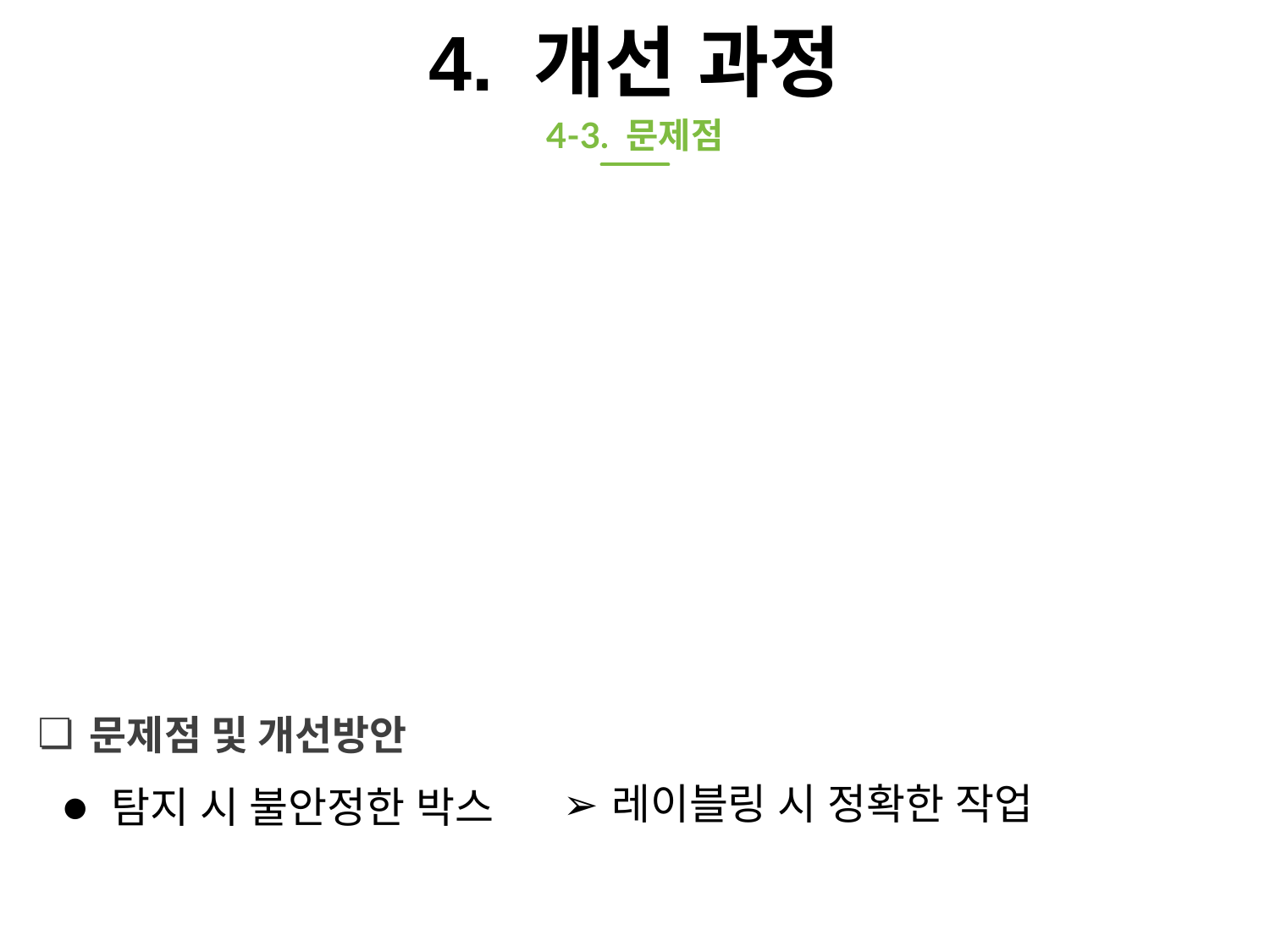

# 4. 개선 과정
4-3. 문제점
문제점 및 개선방안
레이블링 시 정확한 작업

탐지 시 불안정한 박스